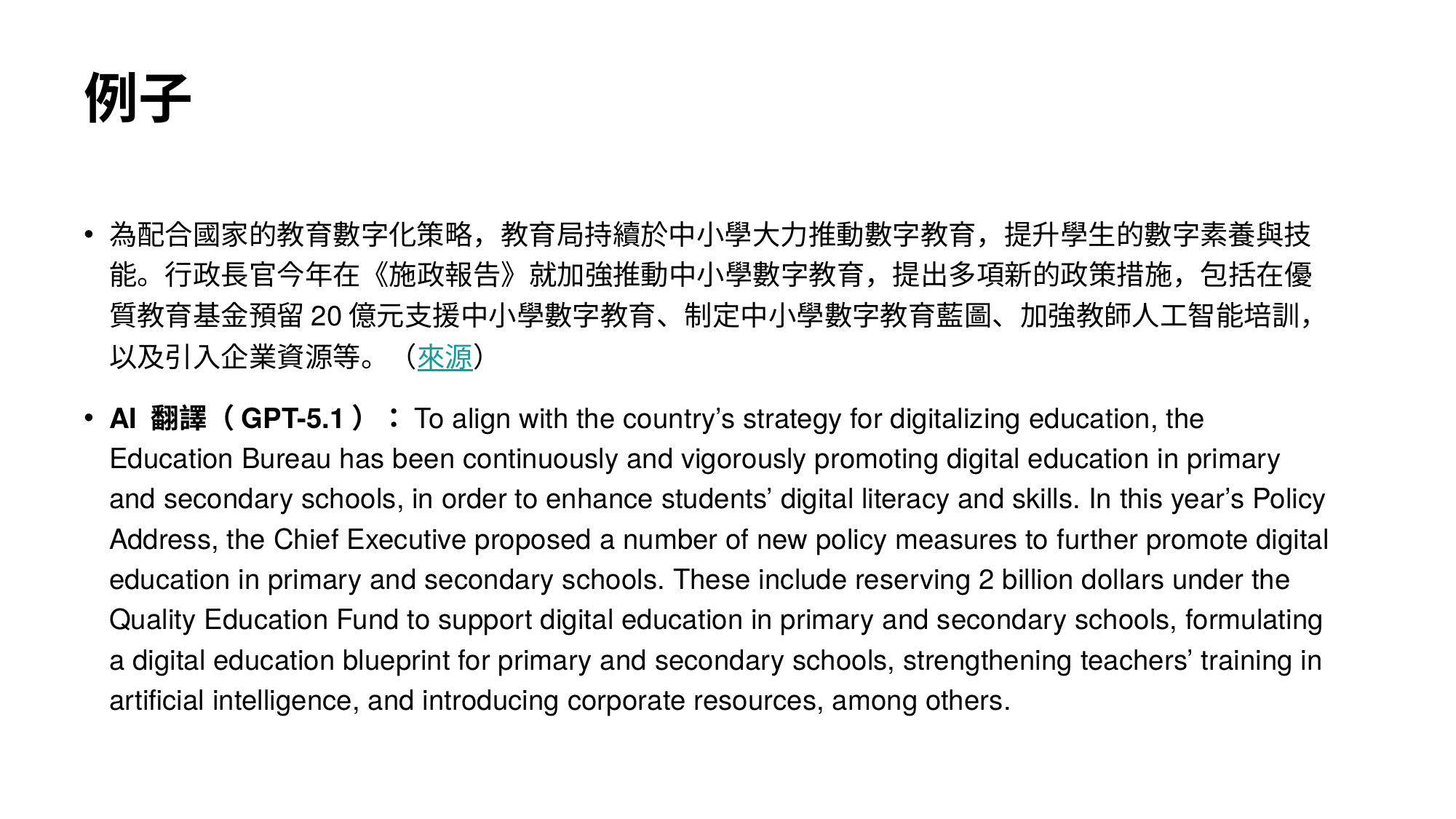

# 例子
為配合國家的教育數字化策略，教育局持續於中小學大力推動數字教育，提升學生的數字素養與技能。行政長官今年在《施政報告》就加強推動中小學數字教育，提出多項新的政策措施，包括在優質教育基金預留20億元支援中小學數字教育、制定中小學數字教育藍圖、加強教師人工智能培訓，以及引入企業資源等。（來源）
AI 翻譯（GPT-5.1）：To align with the country’s strategy for digitalizing education, the Education Bureau has been continuously and vigorously promoting digital education in primary and secondary schools, in order to enhance students’ digital literacy and skills. In this year’s Policy Address, the Chief Executive proposed a number of new policy measures to further promote digital education in primary and secondary schools. These include reserving 2 billion dollars under the Quality Education Fund to support digital education in primary and secondary schools, formulating a digital education blueprint for primary and secondary schools, strengthening teachers’ training in artificial intelligence, and introducing corporate resources, among others.